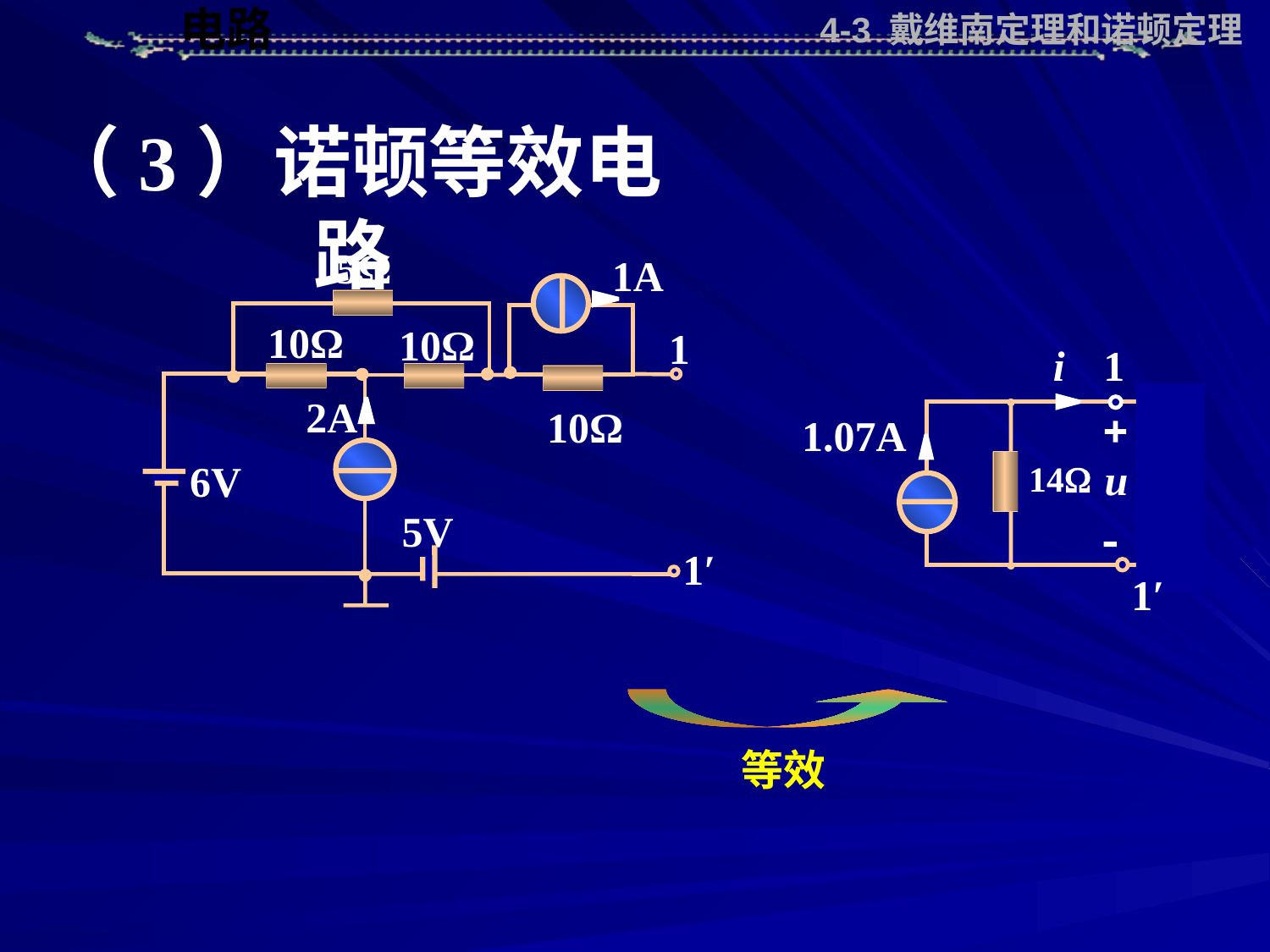

4-3 戴维南定理和诺顿定理
（3）诺顿等效电路
5Ω
1A

10Ω
10Ω
1

2A

10Ω

6V

5V
1′

i
1
+
−

1.07A

u

14Ω

1′

等效